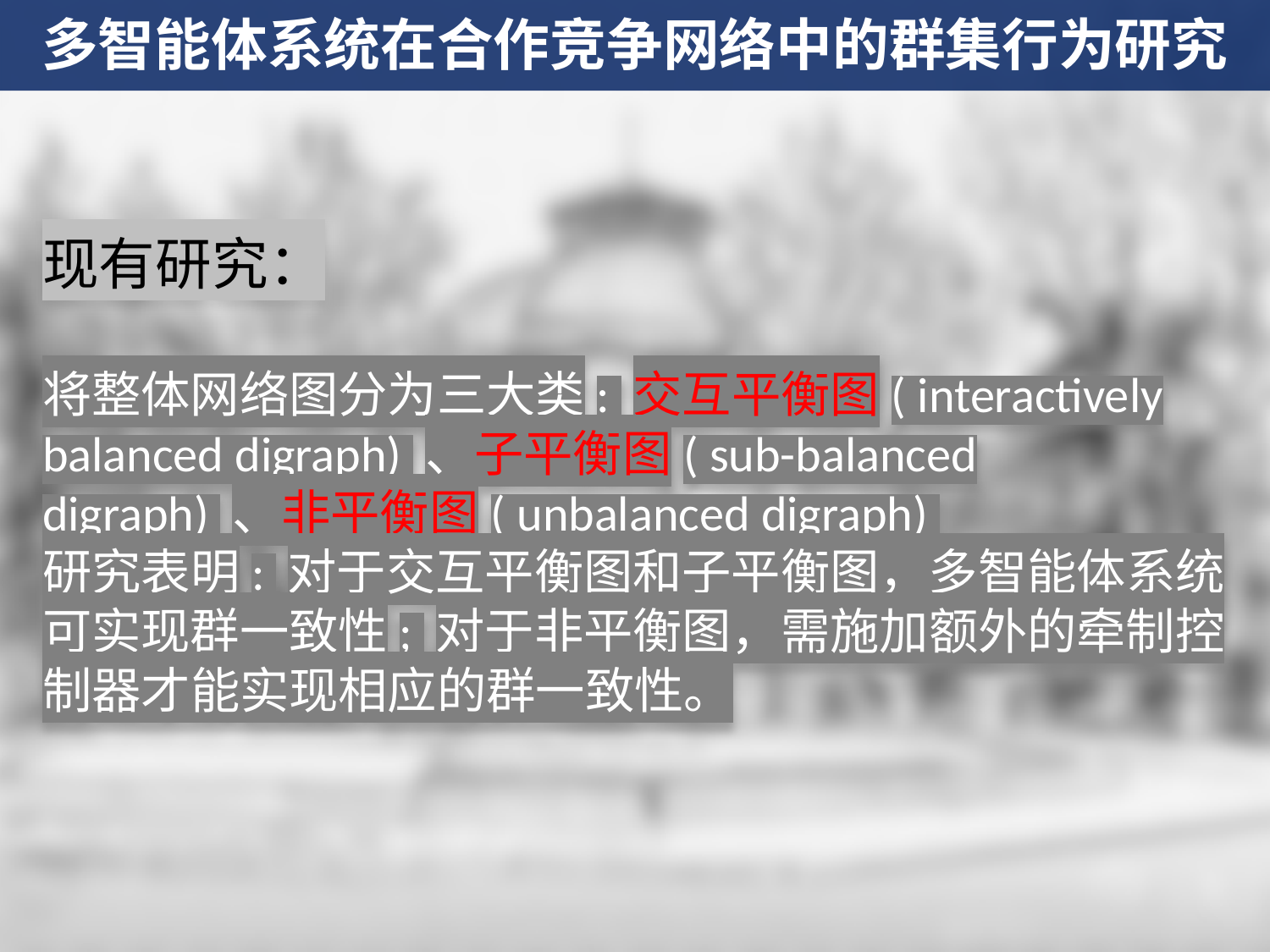

多智能体系统在合作竞争网络中的群集行为研究
现有研究：

将整体网络图分为三大类: 交互平衡图( interactively balanced digraph) 、子平衡图( sub-balanced digraph) 、非平衡图( unbalanced digraph)
研究表明: 对于交互平衡图和子平衡图，多智能体系统可实现群一致性; 对于非平衡图，需施加额外的牵制控制器才能实现相应的群一致性。